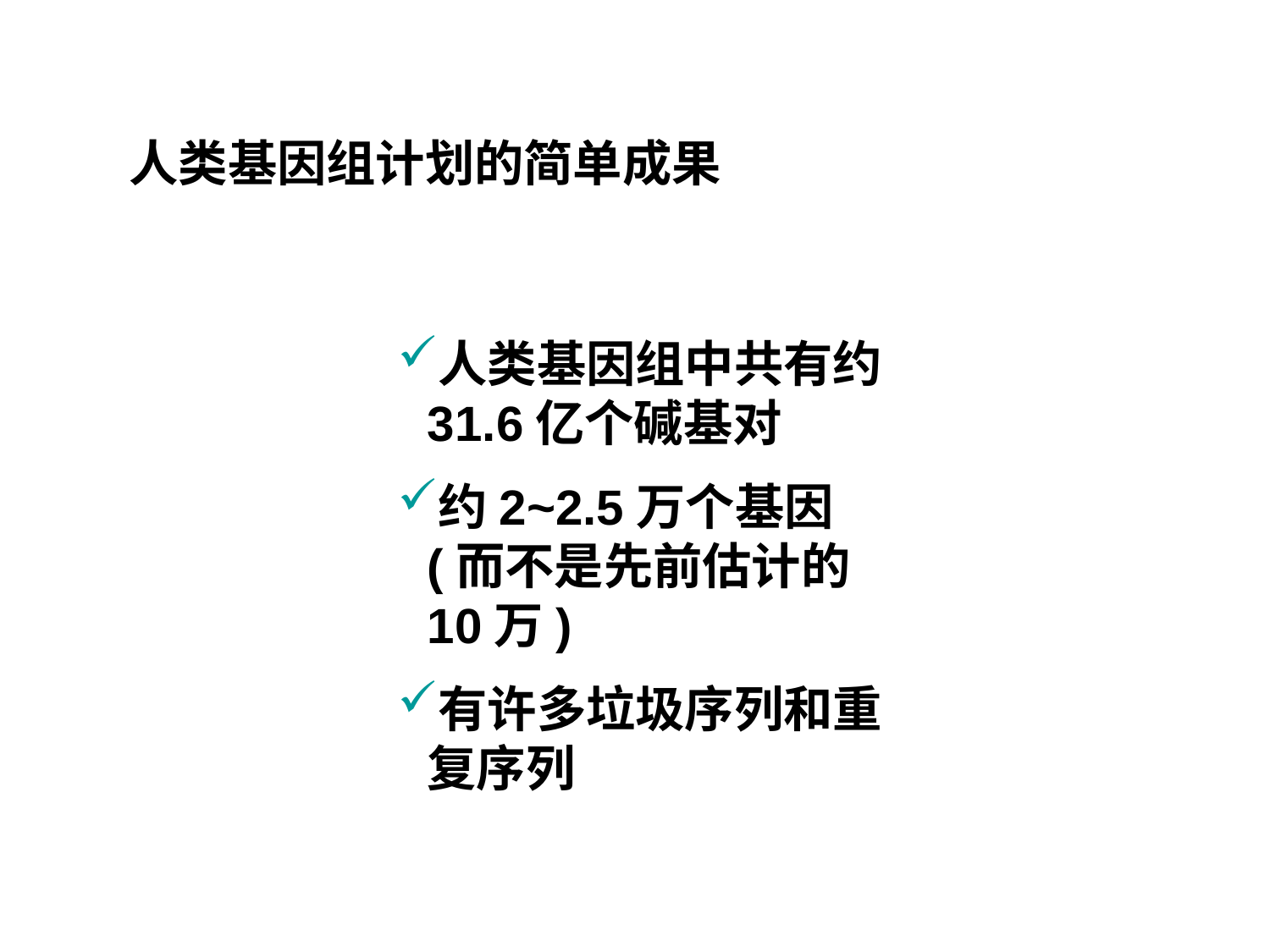

人类基因组计划的简单成果
人类基因组中共有约31.6亿个碱基对
约2~2.5万个基因(而不是先前估计的10万)
有许多垃圾序列和重复序列